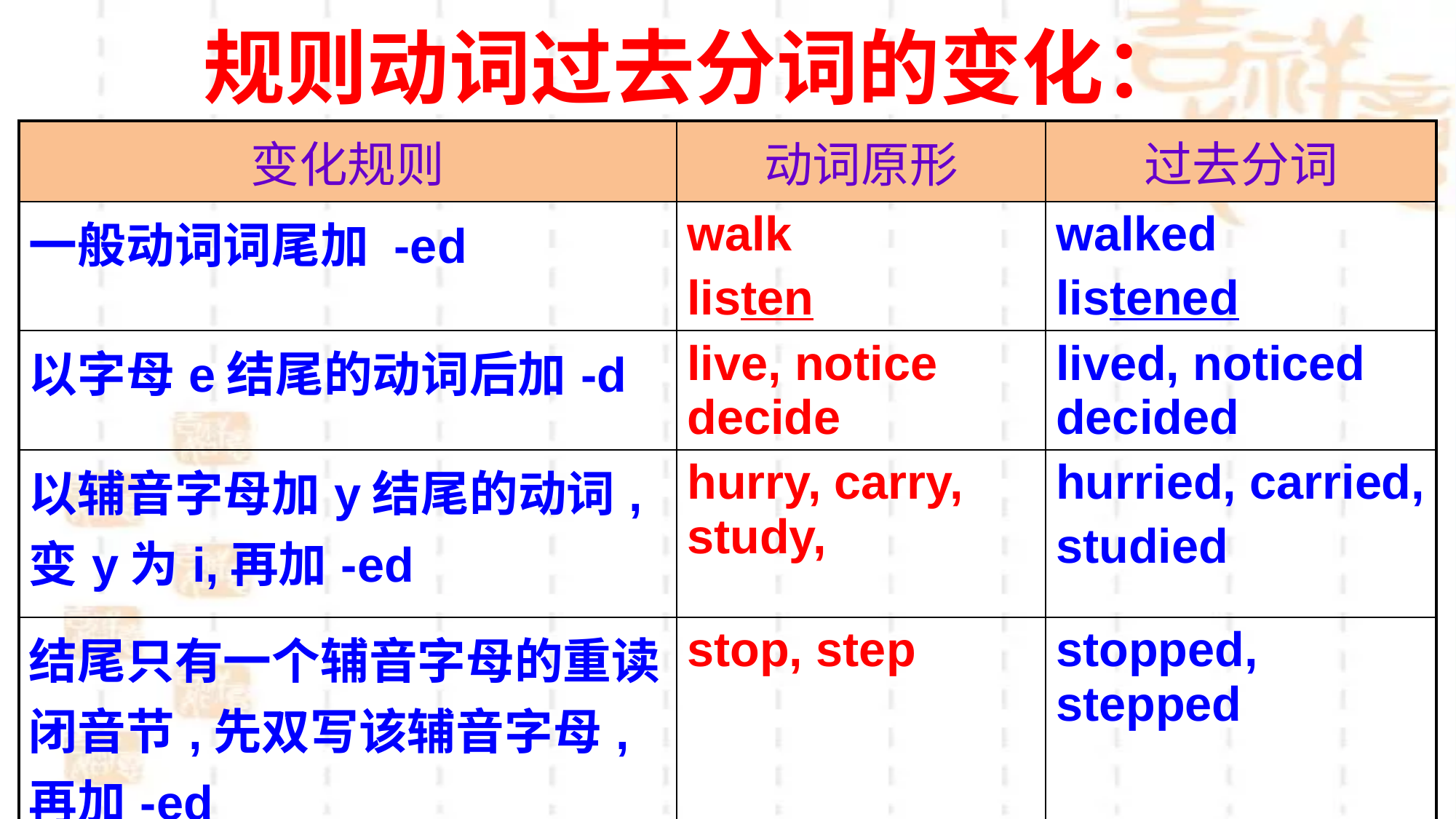

规则动词过去分词的变化：
| 变化规则 | 动词原形 | 过去分词 |
| --- | --- | --- |
| 一般动词词尾加 -ed | walk listen | walked listened |
| 以字母e结尾的动词后加-d | live, notice decide | lived, noticed decided |
| 以辅音字母加y结尾的动词,变y为i,再加-ed | hurry, carry, study, | hurried, carried, studied |
| 结尾只有一个辅音字母的重读闭音节,先双写该辅音字母,再加-ed | stop, step | stopped, stepped |